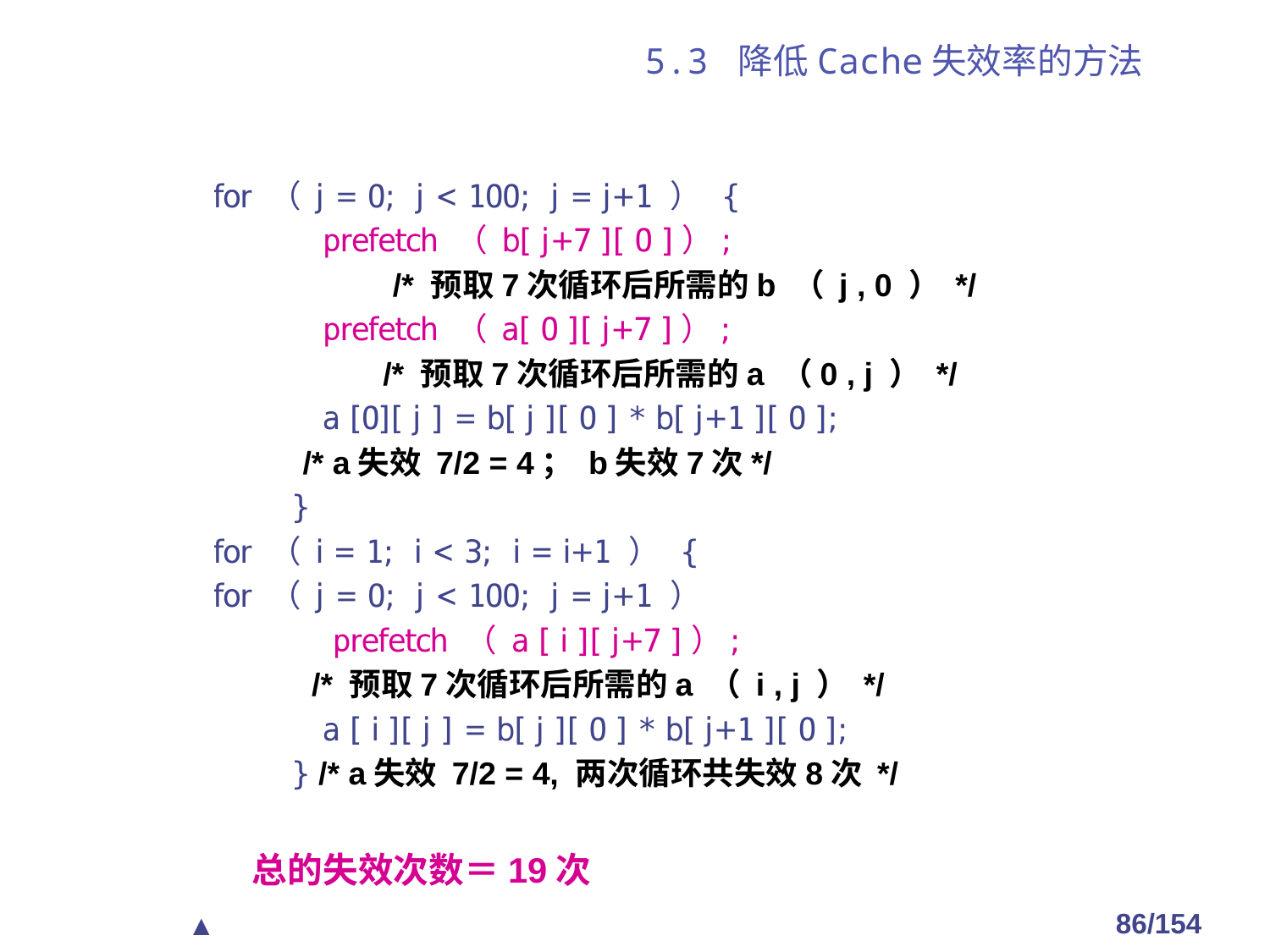

# 5.3 降低Cache失效率的方法
for （ j = 0;  j < 100;  j = j+1 ）  {
           prefetch （ b[ j+7 ][ 0 ]）;
                  /* 预取7次循环后所需的b （ j , 0 ） */
           prefetch （ a[ 0 ][ j+7 ]）;
                 /* 预取7次循环后所需的a （0 , j ） */
           a [0][ j ] = b[ j ][ 0 ] * b[ j+1 ][ 0 ];
          /* a失效 7/2 = 4； b失效7次*/
        }
for （ i = 1;  i < 3;  i = i+1 ）  {
for （ j = 0;  j < 100;  j = j+1 ）
            prefetch （ a [ i ][ j+7 ]）;
           /* 预取7次循环后所需的a （ i , j ） */
           a [ i ][ j ] = b[ j ][ 0 ] * b[ j+1 ][ 0 ];
        } /* a失效 7/2 = 4, 两次循环共失效8次 */
总的失效次数＝19次